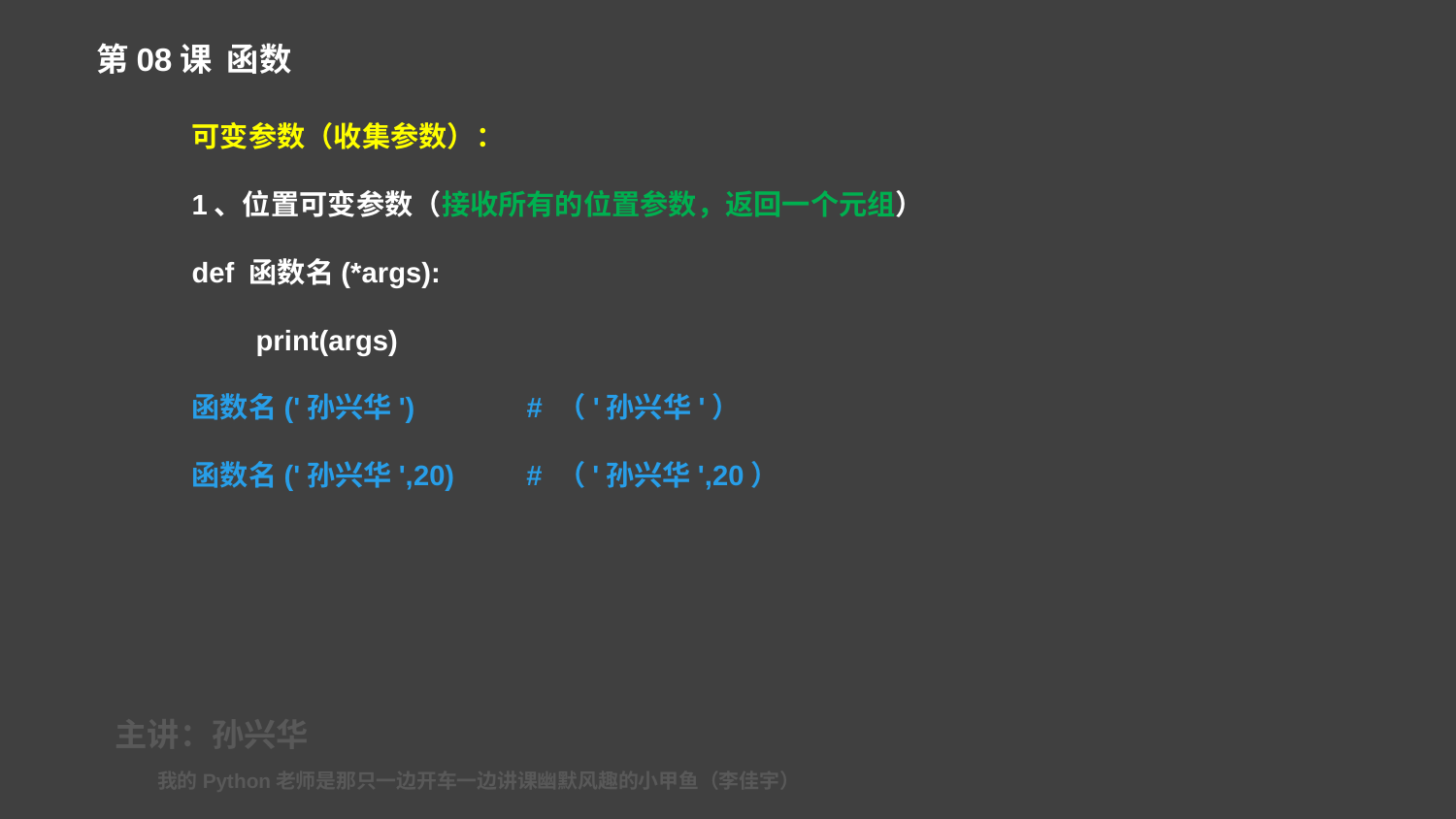

第08课  函数
可变参数（收集参数）：

1、位置可变参数（接收所有的位置参数，返回一个元组）

def 函数名(*args):

        print(args)

函数名('孙兴华')              # （'孙兴华'）

函数名('孙兴华',20)         # （'孙兴华',20）